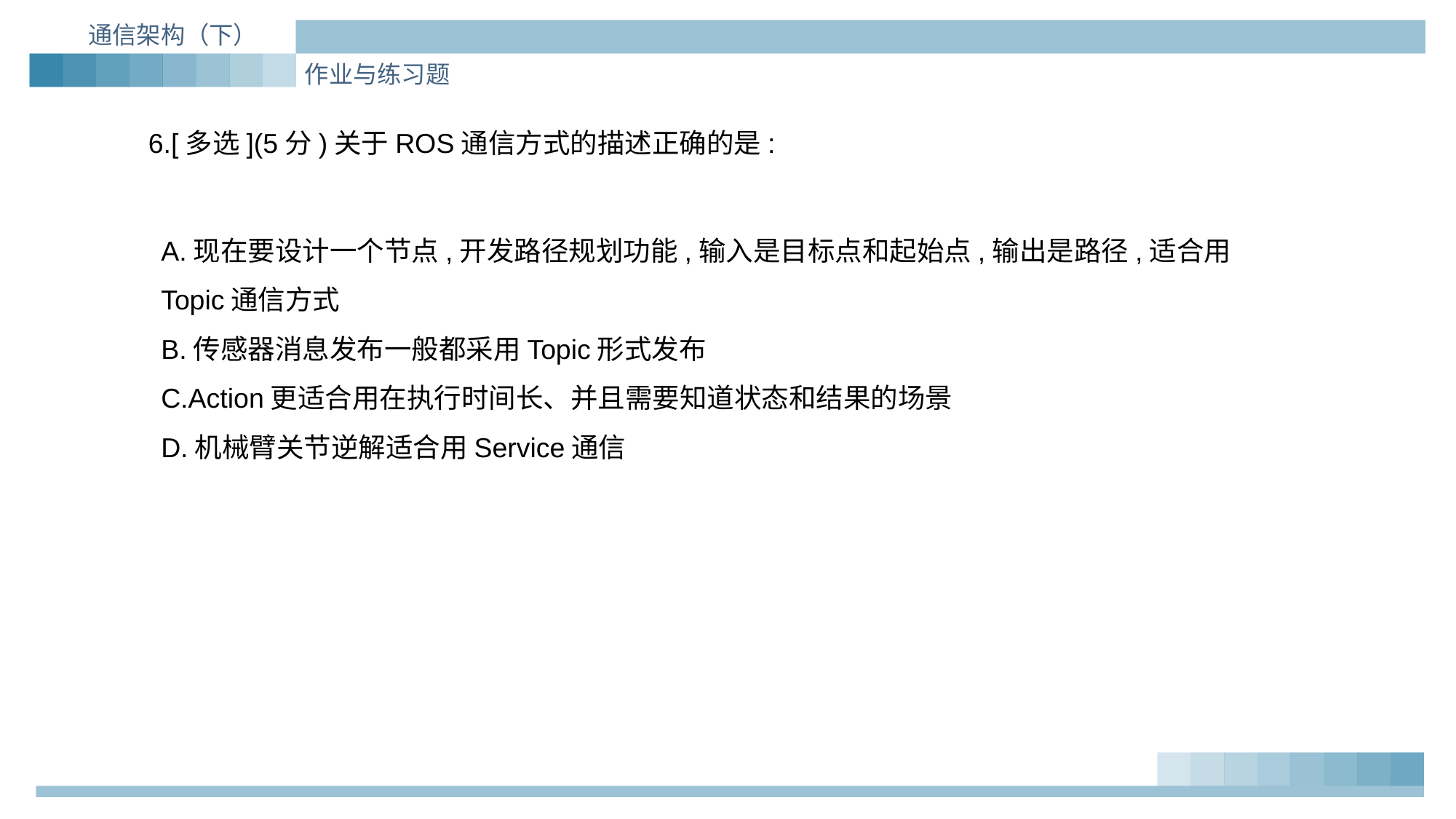

通信架构（下）
作业与练习题
6.[多选](5分)关于ROS通信方式的描述正确的是:
A.现在要设计一个节点,开发路径规划功能,输入是目标点和起始点,输出是路径,适合用
Topic通信方式
B.传感器消息发布一般都采用Topic形式发布
C.Action更适合用在执行时间长、并且需要知道状态和结果的场景
D.机械臂关节逆解适合用Service通信